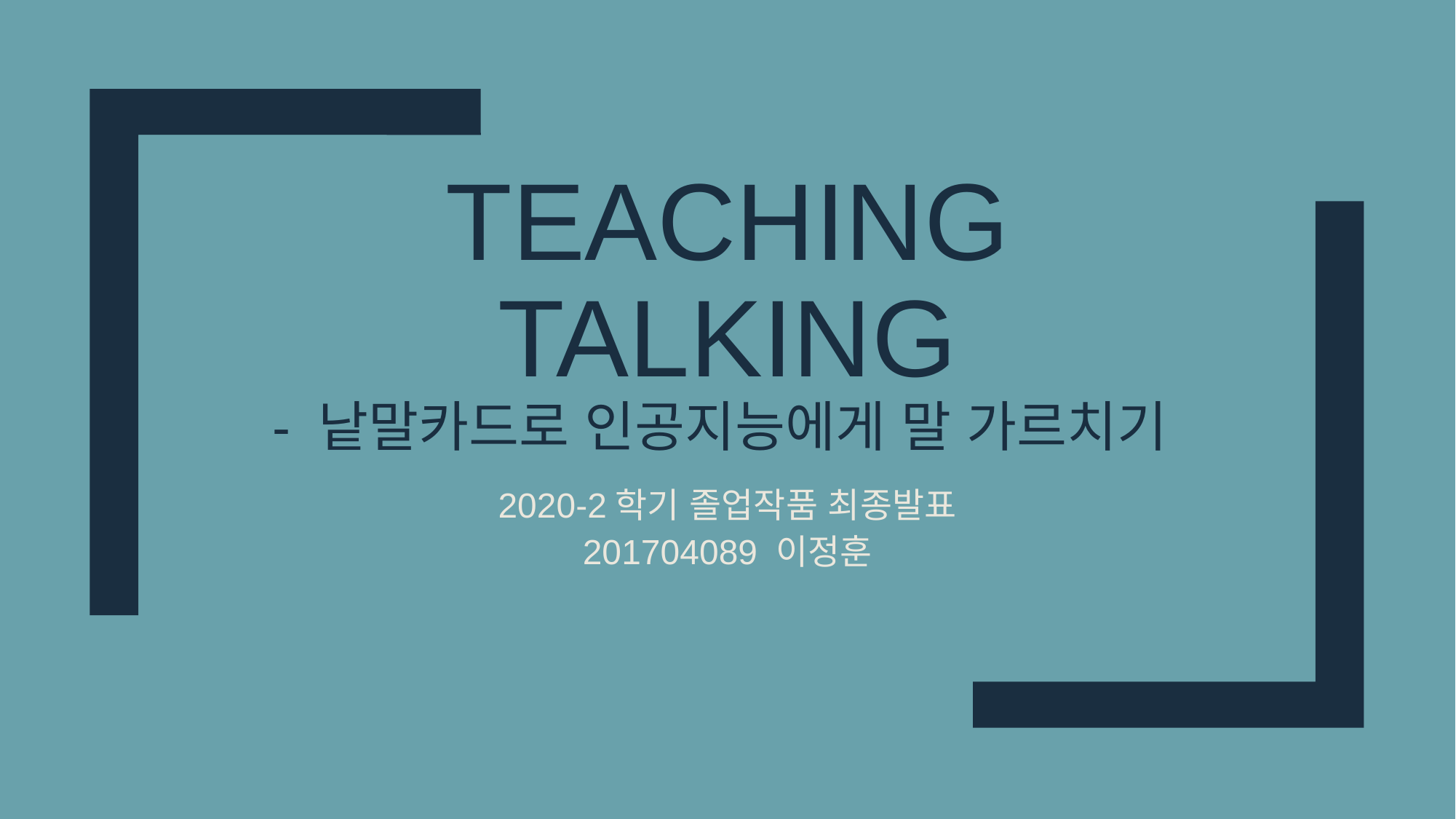

# Teaching Talking - 낱말카드로 인공지능에게 말 가르치기
2020-2학기 졸업작품 최종발표
201704089 이정훈